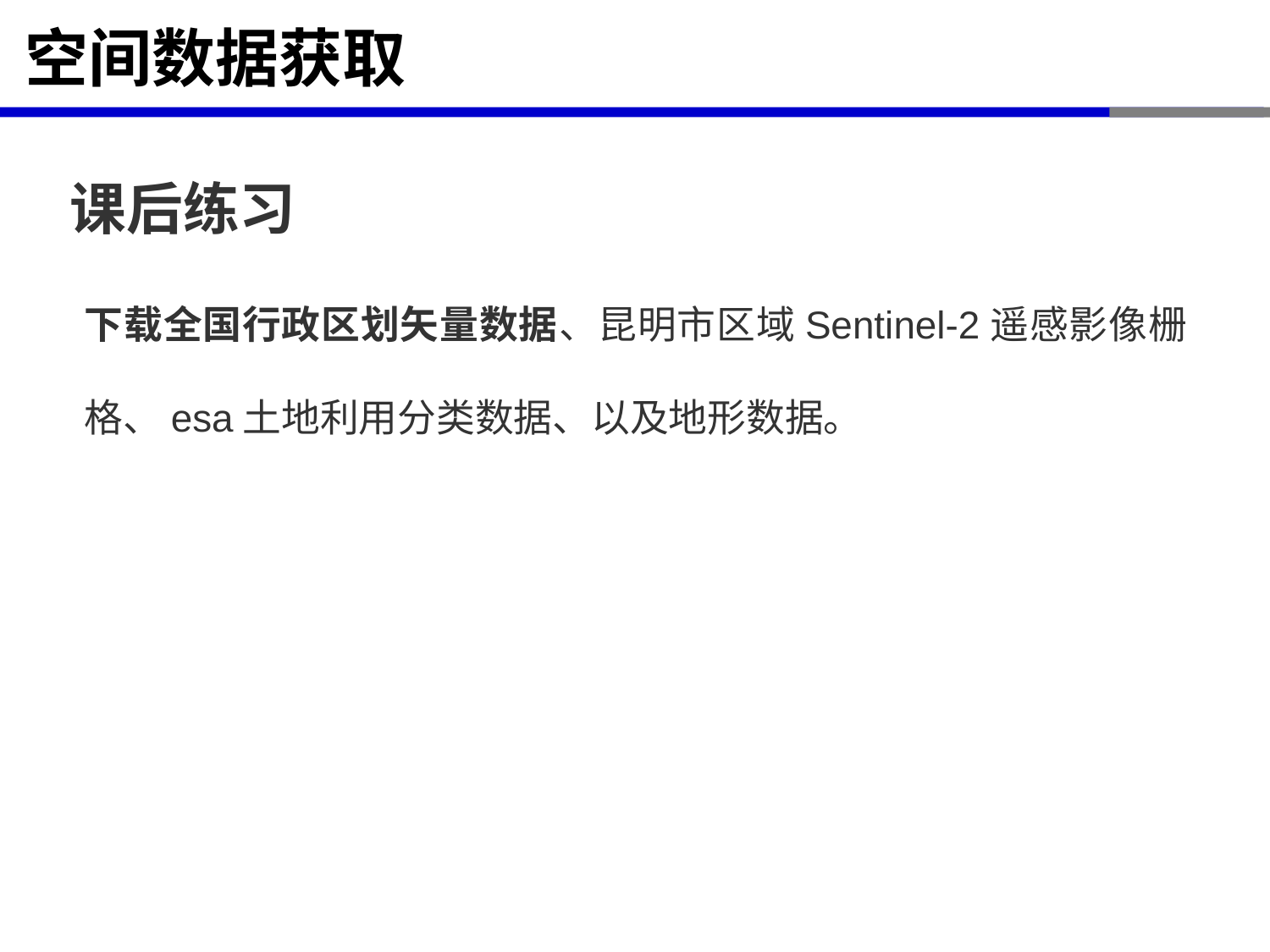

# 空间数据获取
课后练习
下载全国行政区划矢量数据、昆明市区域Sentinel-2遥感影像栅格、esa土地利用分类数据、以及地形数据。